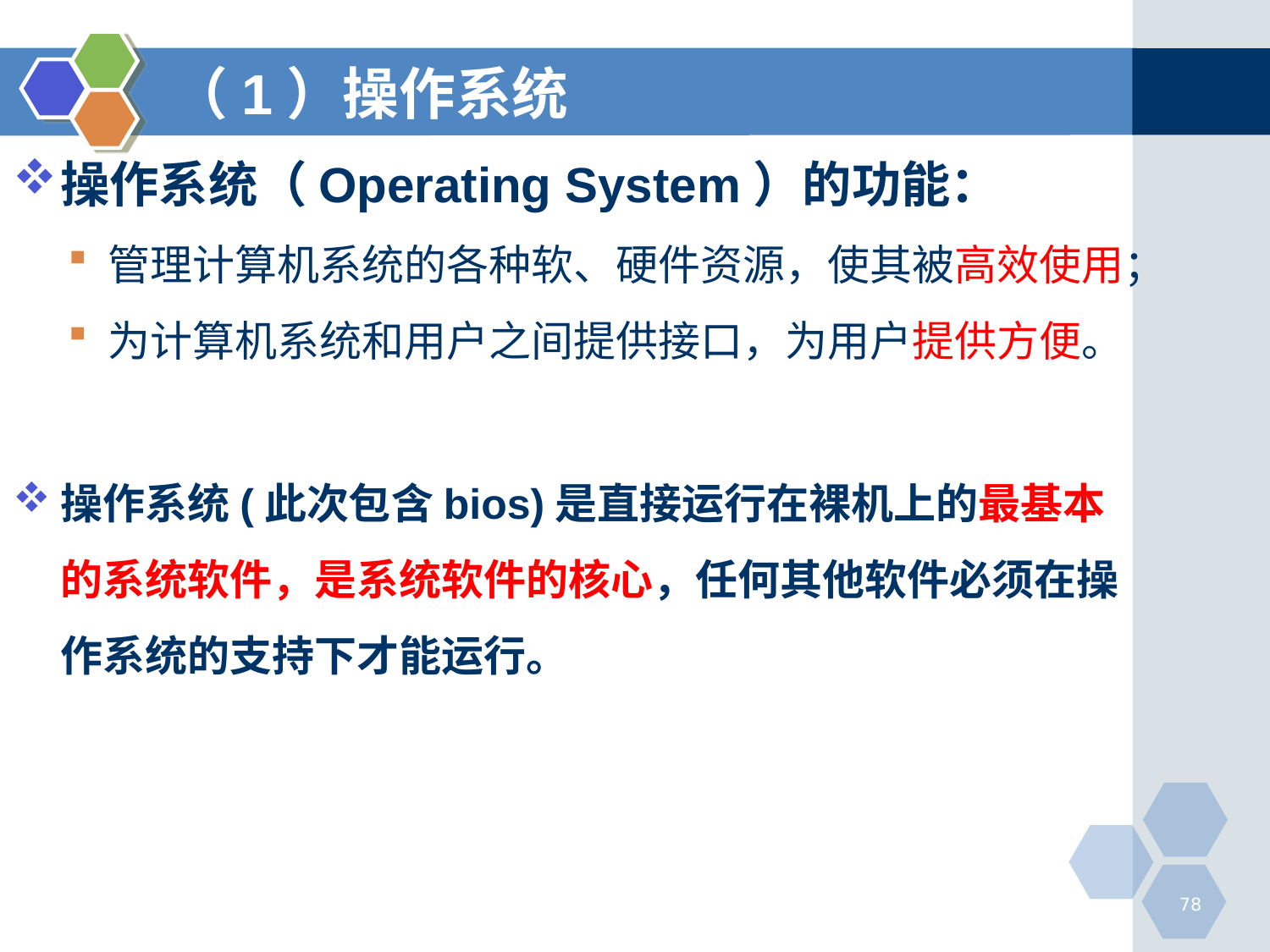

# （1）操作系统
操作系统（Operating System）的功能：
管理计算机系统的各种软、硬件资源，使其被高效使用；
为计算机系统和用户之间提供接口，为用户提供方便。

操作系统(此次包含bios)是直接运行在裸机上的最基本的系统软件，是系统软件的核心，任何其他软件必须在操作系统的支持下才能运行。
78